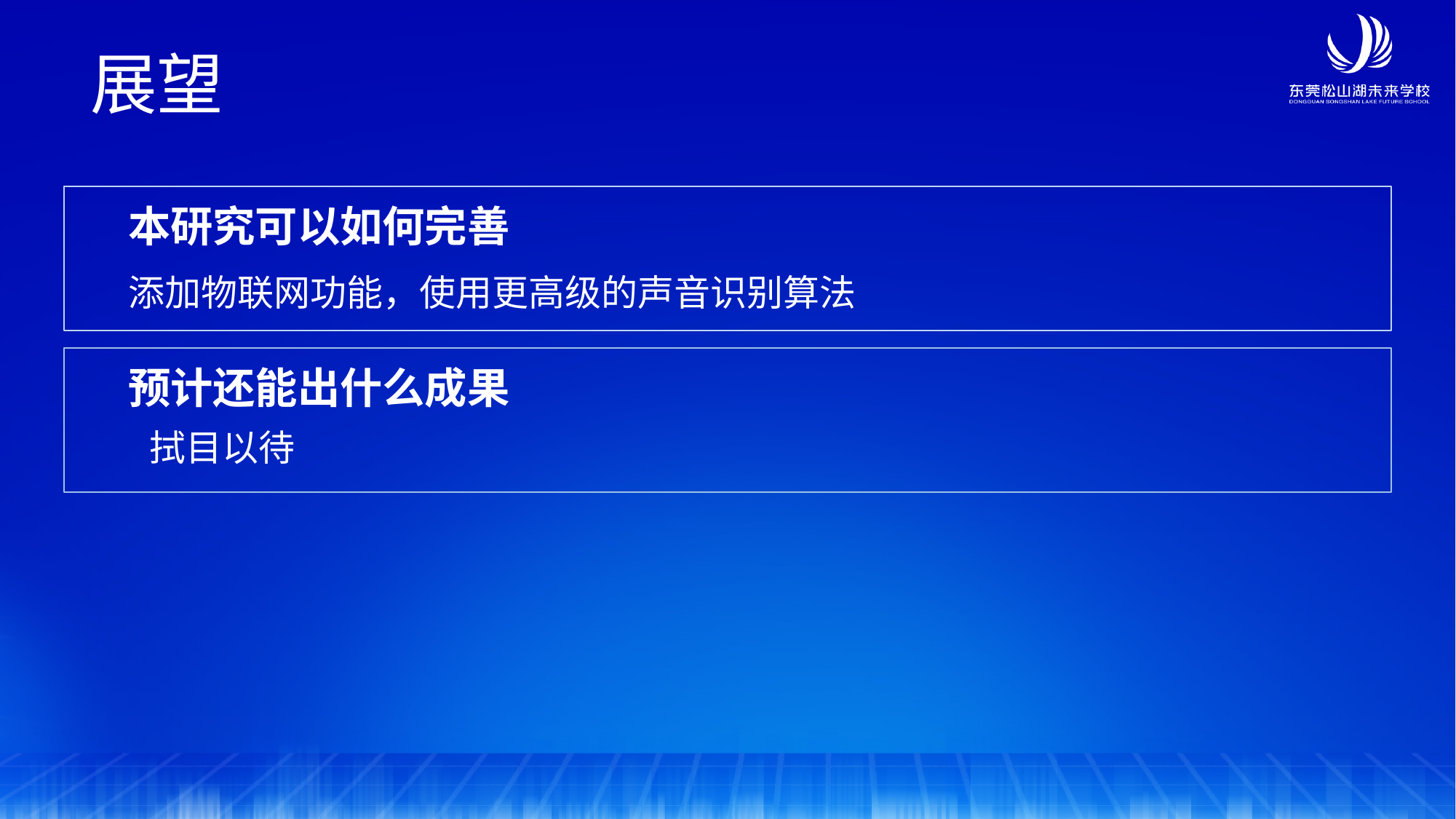

展望

本研究可以如何完善
添加物联网功能，使用更高级的声音识别算法

预计还能出什么成果
拭目以待